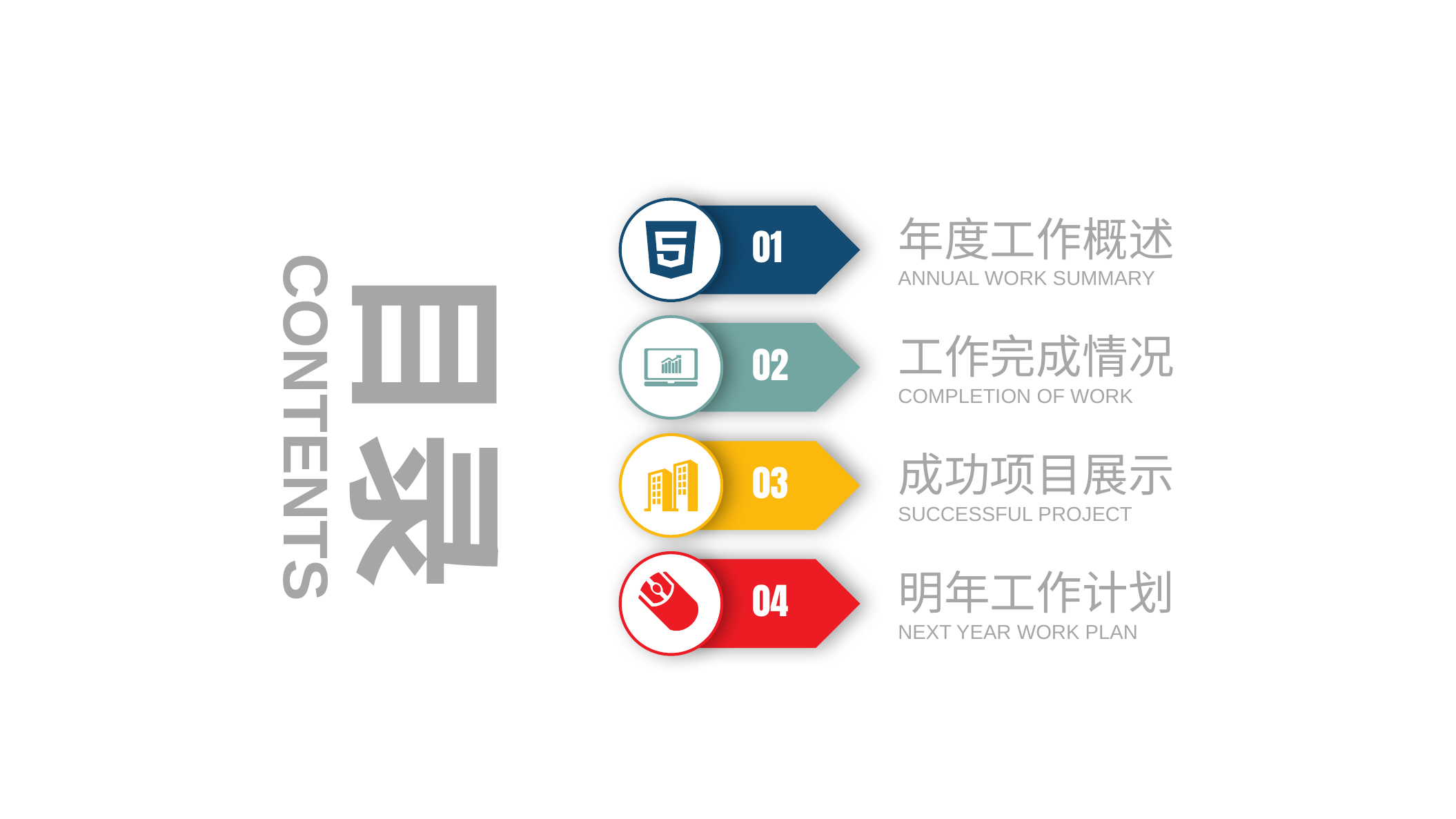

01
年度工作概述
ANNUAL WORK SUMMARY
目录

02
工作完成情况
COMPLETION OF WORK
CONTENTS

03
成功项目展示
SUCCESSFUL PROJECT

04
明年工作计划
NEXT YEAR WORK PLAN